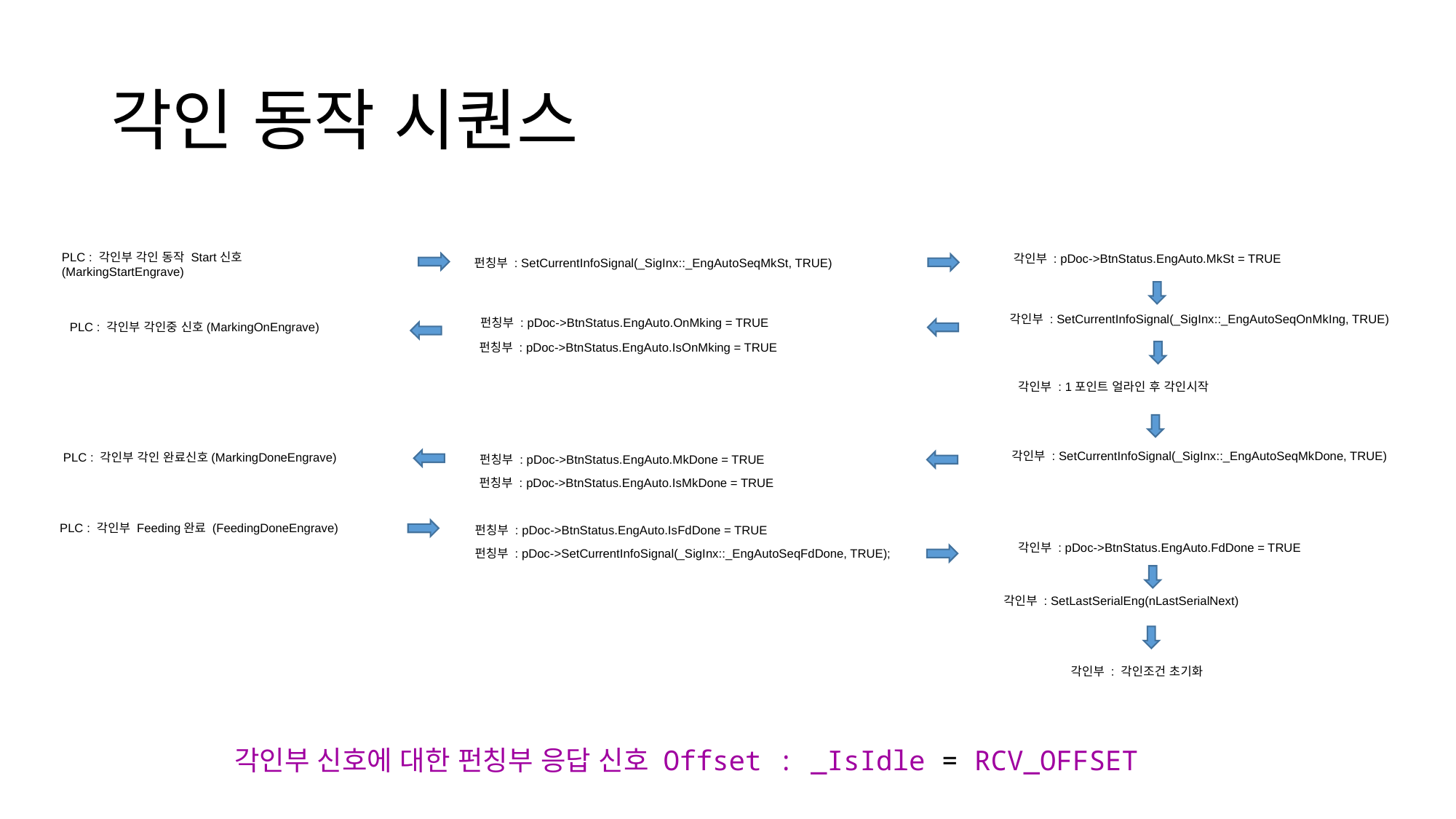

# 각인 동작 시퀀스
PLC : 각인부 각인 동작 Start신호(MarkingStartEngrave)
각인부 : pDoc->BtnStatus.EngAuto.MkSt = TRUE
펀칭부 : SetCurrentInfoSignal(_SigInx::_EngAutoSeqMkSt, TRUE)

각인부 : SetCurrentInfoSignal(_SigInx::_EngAutoSeqOnMkIng, TRUE)
펀칭부 : pDoc->BtnStatus.EngAuto.OnMking = TRUE
PLC : 각인부 각인중 신호(MarkingOnEngrave)

펀칭부 : pDoc->BtnStatus.EngAuto.IsOnMking = TRUE

각인부 : 1포인트 얼라인 후 각인시작

각인부 : SetCurrentInfoSignal(_SigInx::_EngAutoSeqMkDone, TRUE)
PLC : 각인부 각인 완료신호(MarkingDoneEngrave)
펀칭부 : pDoc->BtnStatus.EngAuto.MkDone = TRUE

펀칭부 : pDoc->BtnStatus.EngAuto.IsMkDone = TRUE
PLC : 각인부 Feeding완료 (FeedingDoneEngrave)
펀칭부 : pDoc->BtnStatus.EngAuto.IsFdDone = TRUE

각인부 : pDoc->BtnStatus.EngAuto.FdDone = TRUE
펀칭부 : pDoc->SetCurrentInfoSignal(_SigInx::_EngAutoSeqFdDone, TRUE);

각인부 : SetLastSerialEng(nLastSerialNext)

각인부 : 각인조건 초기화
각인부 신호에 대한 펀칭부 응답 신호 Offset : _IsIdle = RCV_OFFSET